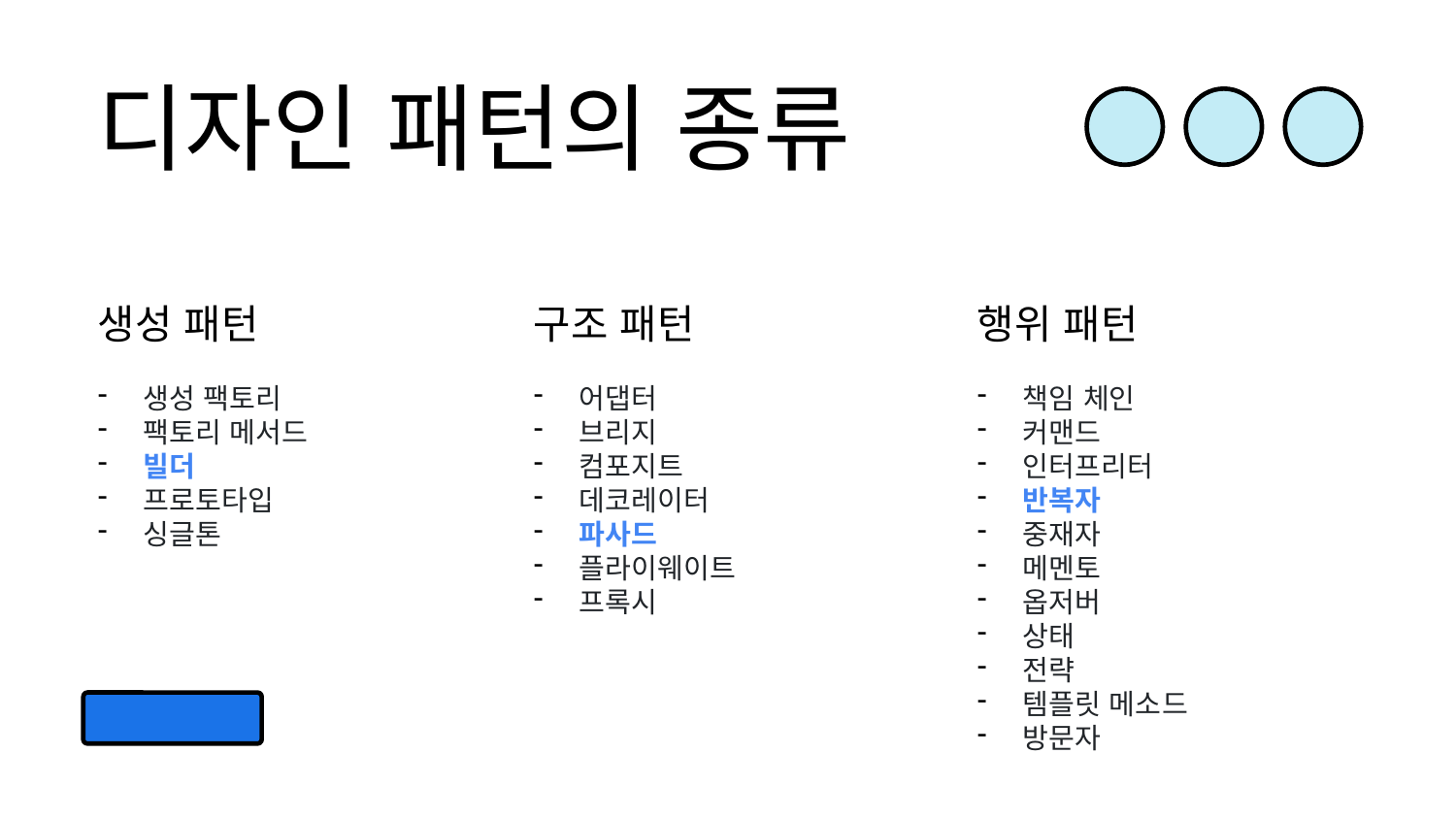

디자인 패턴의 종류

생성 패턴

생성 팩토리
팩토리 메서드
빌더
프로토타입
싱글톤

구조 패턴

어댑터
브리지
컴포지트
데코레이터
파사드
플라이웨이트
프록시
행위 패턴

책임 체인
커맨드
인터프리터
반복자
중재자
메멘토
옵저버
상태
전략
템플릿 메소드
방문자